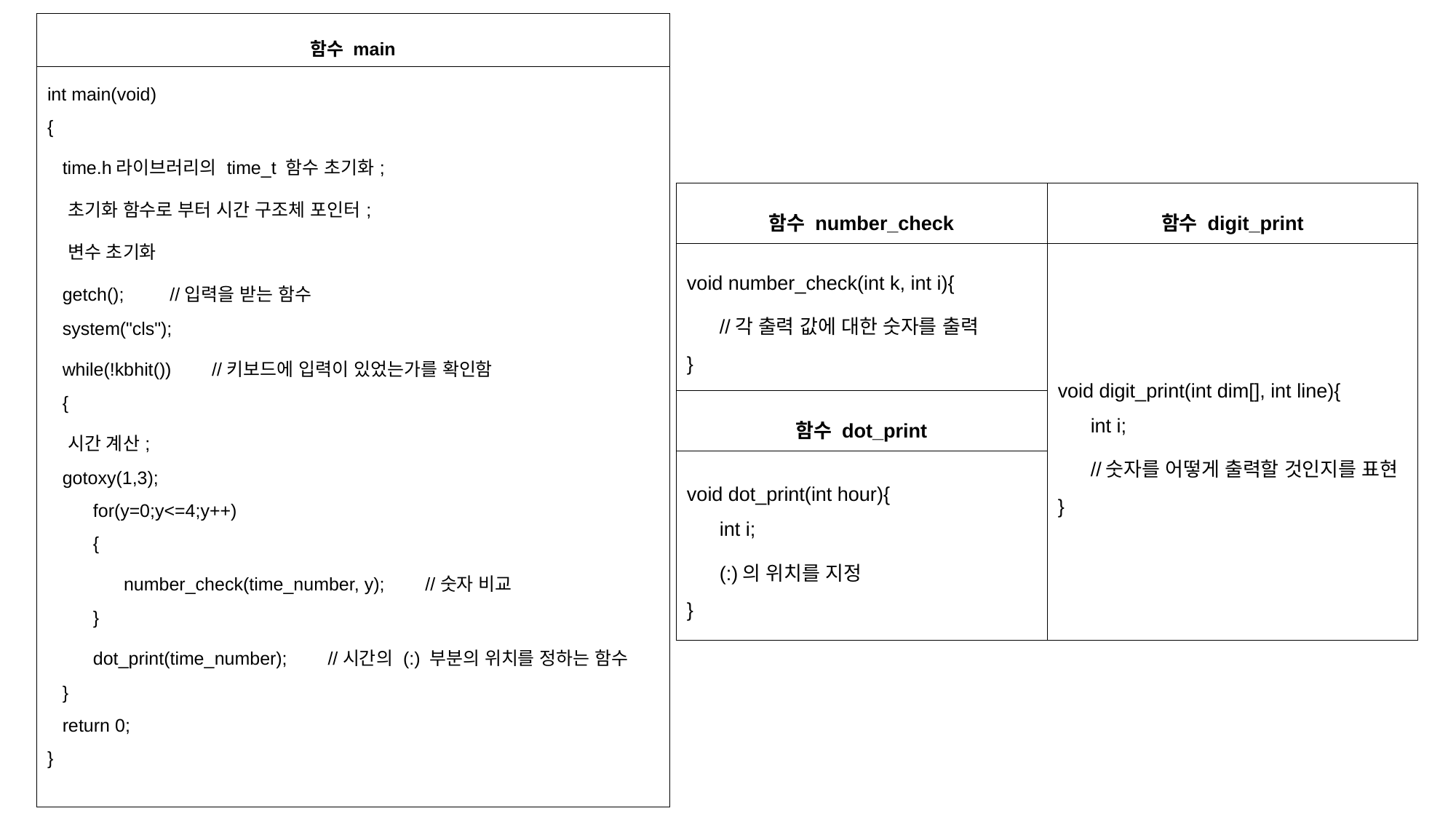

| 함수 main |
| --- |
| int main(void) { time.h라이브러리의 time\_t 함수 초기화; 초기화 함수로 부터 시간 구조체 포인터; 변수 초기화 getch(); //입력을 받는 함수 system("cls"); while(!kbhit()) //키보드에 입력이 있었는가를 확인함 { 시간 계산; gotoxy(1,3); for(y=0;y<=4;y++) { number\_check(time\_number, y); //숫자 비교 } dot\_print(time\_number); //시간의 (:) 부분의 위치를 정하는 함수 } return 0; } |
| 함수 number\_check | 함수 digit\_print |
| --- | --- |
| void number\_check(int k, int i){ //각 출력 값에 대한 숫자를 출력 } | void digit\_print(int dim[], int line){ int i; //숫자를 어떻게 출력할 것인지를 표현 } |
| 함수 dot\_print |  |
| void dot\_print(int hour){ int i; (:)의 위치를 지정 } |  |